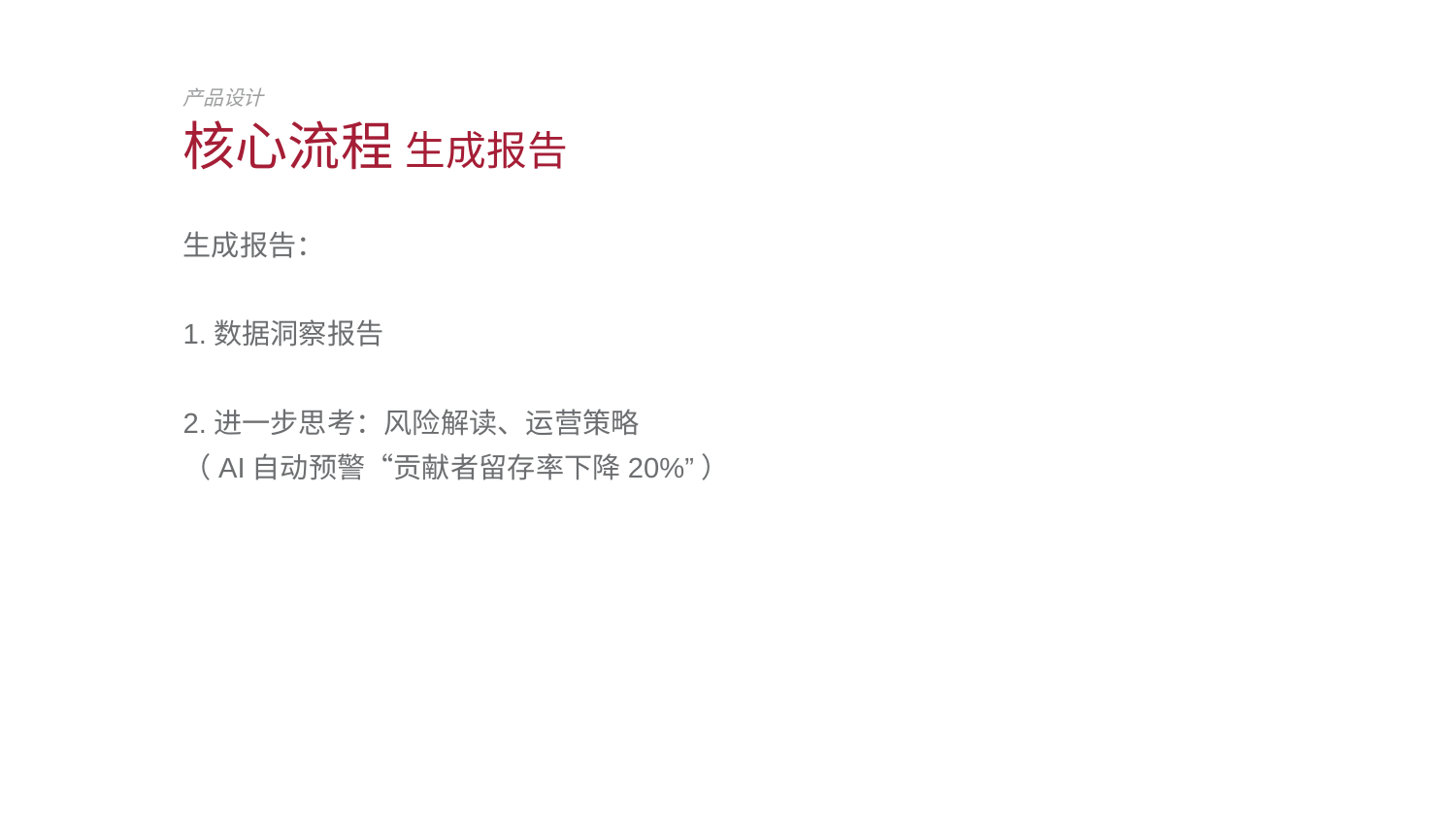

产品设计
核心流程 生成报告
生成报告：

1.数据洞察报告

2.进一步思考：风险解读、运营策略
（AI自动预警“贡献者留存率下降20%”）